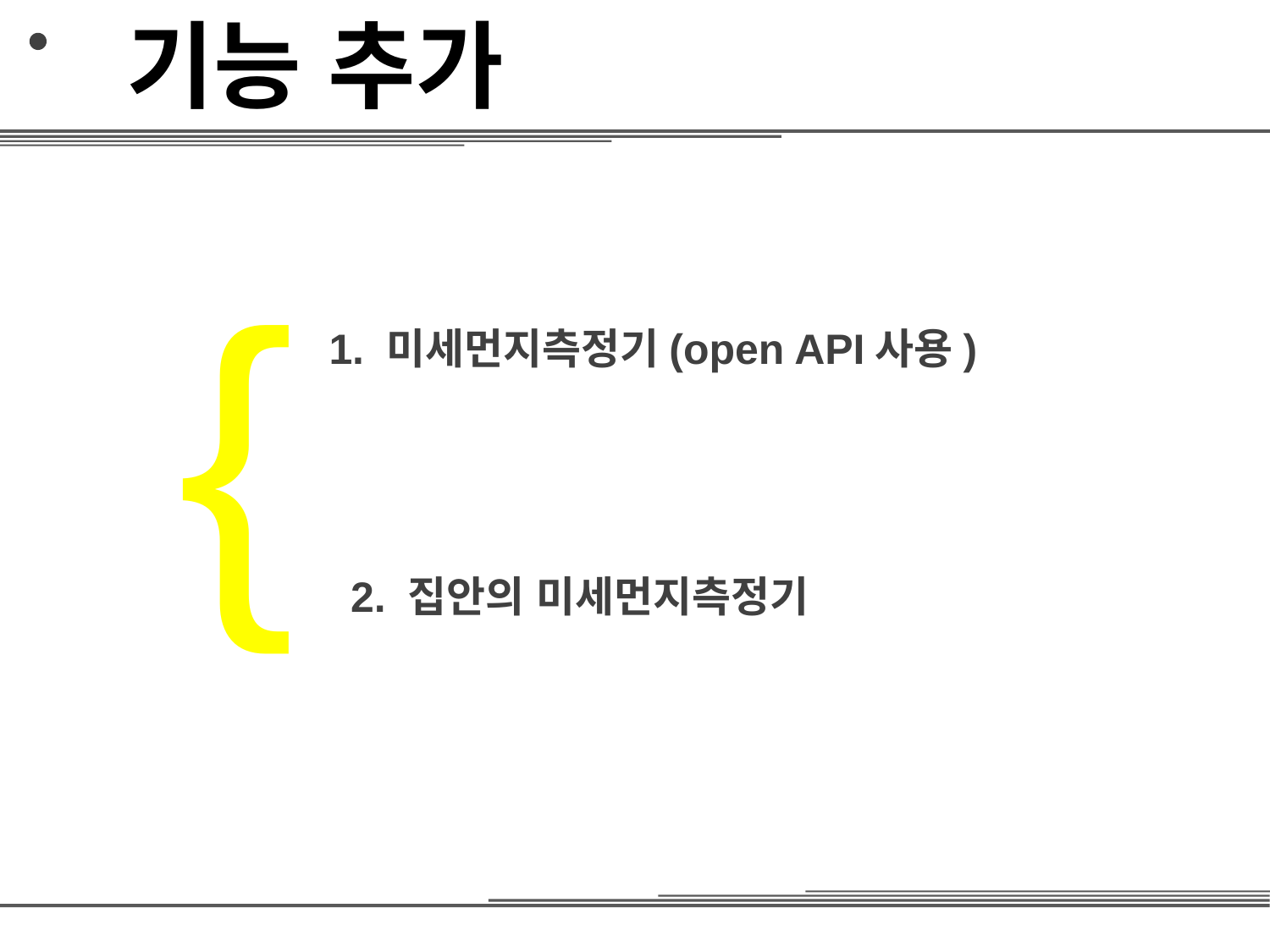

기능 추가

{
1. 미세먼지측정기(open API사용)
2. 집안의 미세먼지측정기